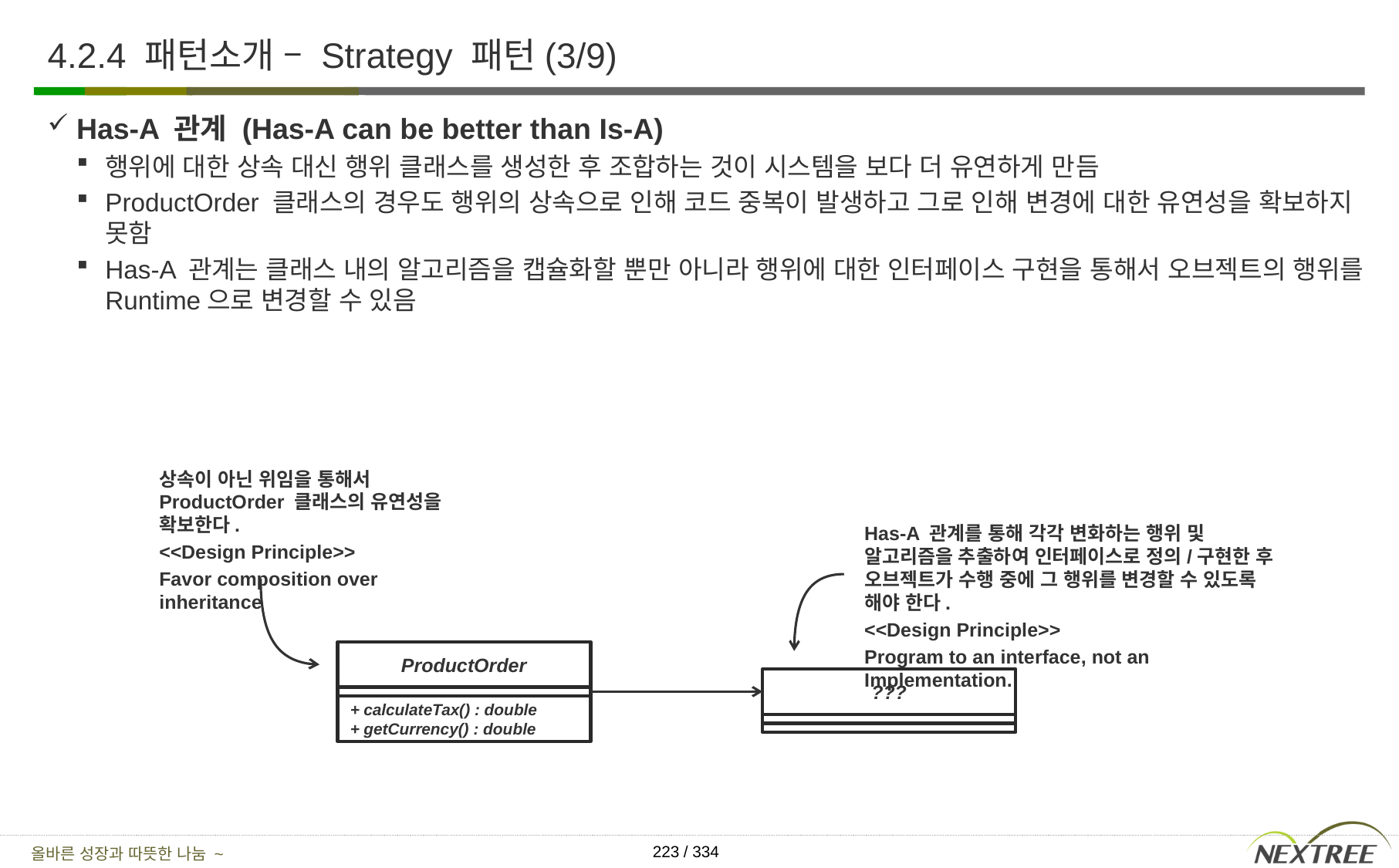

# 4.2.4 패턴소개 – Strategy 패턴(3/9)
Has-A 관계 (Has-A can be better than Is-A)
행위에 대한 상속 대신 행위 클래스를 생성한 후 조합하는 것이 시스템을 보다 더 유연하게 만듬
ProductOrder 클래스의 경우도 행위의 상속으로 인해 코드 중복이 발생하고 그로 인해 변경에 대한 유연성을 확보하지 못함
Has-A 관계는 클래스 내의 알고리즘을 캡슐화할 뿐만 아니라 행위에 대한 인터페이스 구현을 통해서 오브젝트의 행위를 Runtime으로 변경할 수 있음
상속이 아닌 위임을 통해서 ProductOrder 클래스의 유연성을 확보한다.
<<Design Principle>>
Favor composition over inheritance
Has-A 관계를 통해 각각 변화하는 행위 및 알고리즘을 추출하여 인터페이스로 정의/구현한 후 오브젝트가 수행 중에 그 행위를 변경할 수 있도록 해야 한다.
<<Design Principle>>
Program to an interface, not an Implementation.

ProductOrder

???

+ calculateTax() : double
+ getCurrency() : double